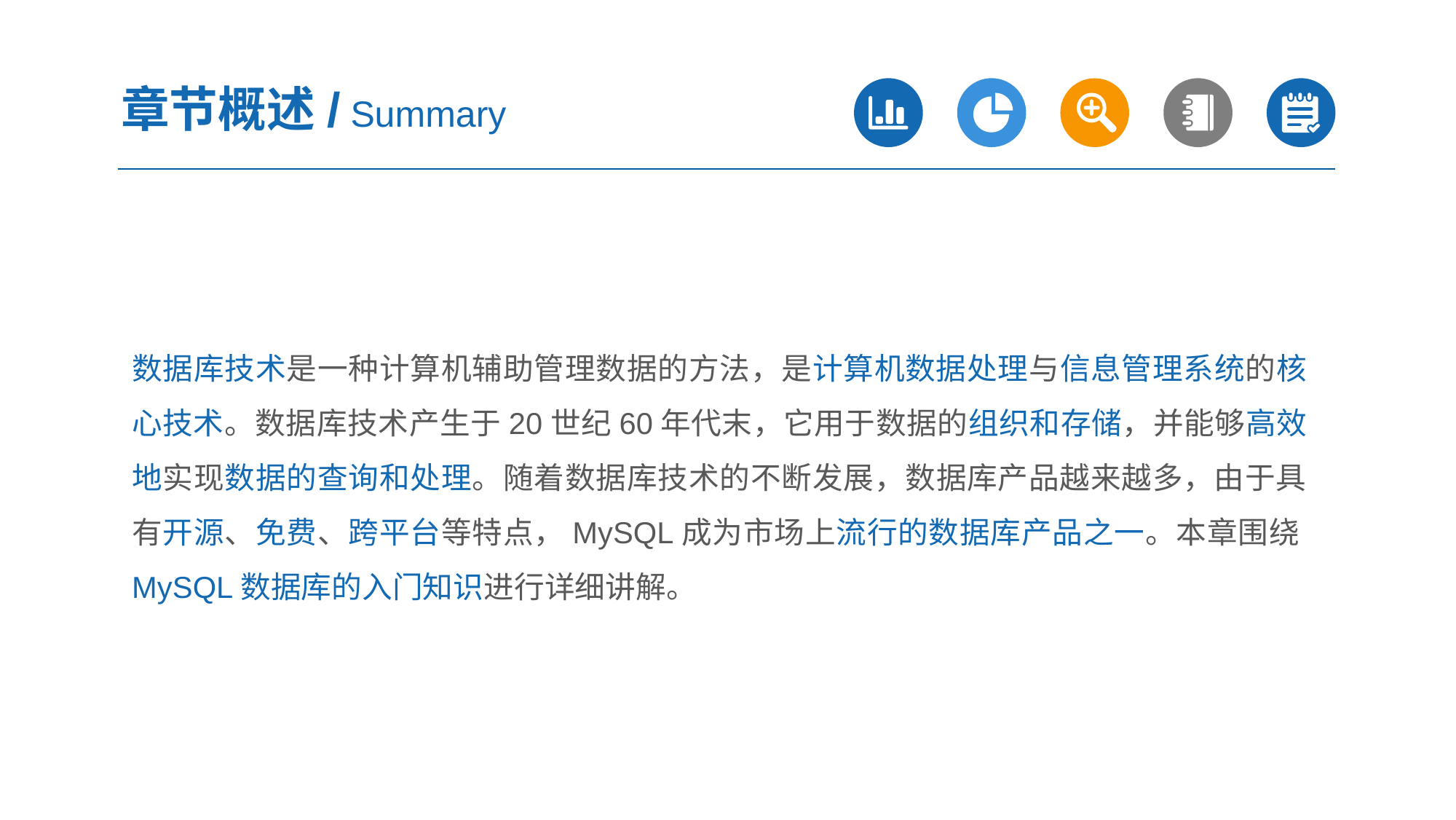

章节概述/ Summary
数据库技术是一种计算机辅助管理数据的方法，是计算机数据处理与信息管理系统的核心技术。数据库技术产生于20世纪60年代末，它用于数据的组织和存储，并能够高效地实现数据的查询和处理。随着数据库技术的不断发展，数据库产品越来越多，由于具有开源、免费、跨平台等特点，MySQL成为市场上流行的数据库产品之一。本章围绕MySQL数据库的入门知识进行详细讲解。